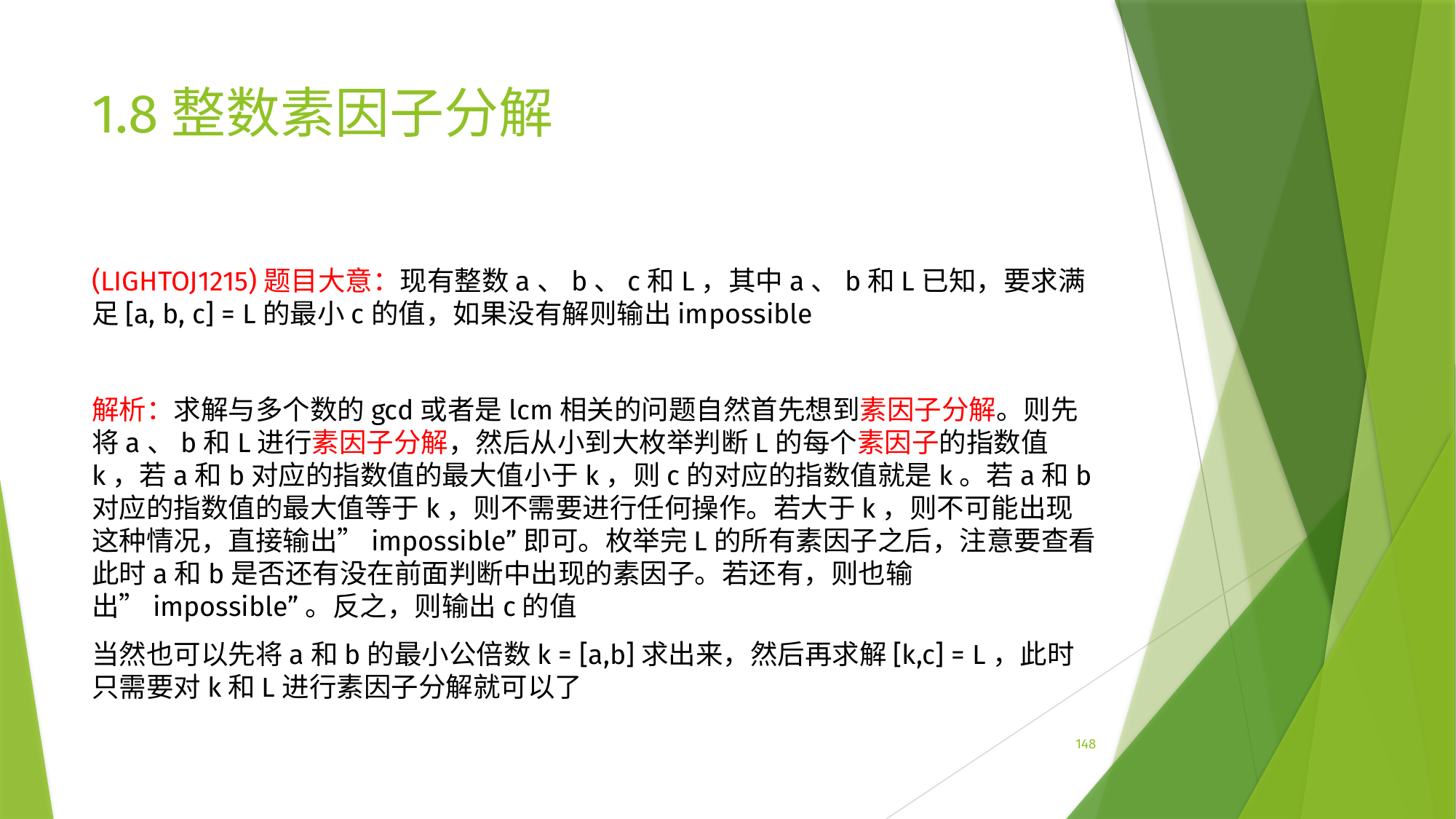

# 1.8整数素因子分解
(LIGHTOJ1215)题目大意：现有整数a、b、c和L，其中a、b和L已知，要求满足[a, b, c] = L的最小c的值，如果没有解则输出impossible

解析：求解与多个数的gcd或者是lcm相关的问题自然首先想到素因子分解。则先将a、b和L进行素因子分解，然后从小到大枚举判断L的每个素因子的指数值k，若a和b对应的指数值的最大值小于k，则c的对应的指数值就是k。若a和b对应的指数值的最大值等于k，则不需要进行任何操作。若大于k，则不可能出现这种情况，直接输出”impossible”即可。枚举完L的所有素因子之后，注意要查看此时a和b是否还有没在前面判断中出现的素因子。若还有，则也输出”impossible”。反之，则输出c的值
当然也可以先将a和b的最小公倍数k = [a,b]求出来，然后再求解[k,c] = L，此时只需要对k和L进行素因子分解就可以了
148